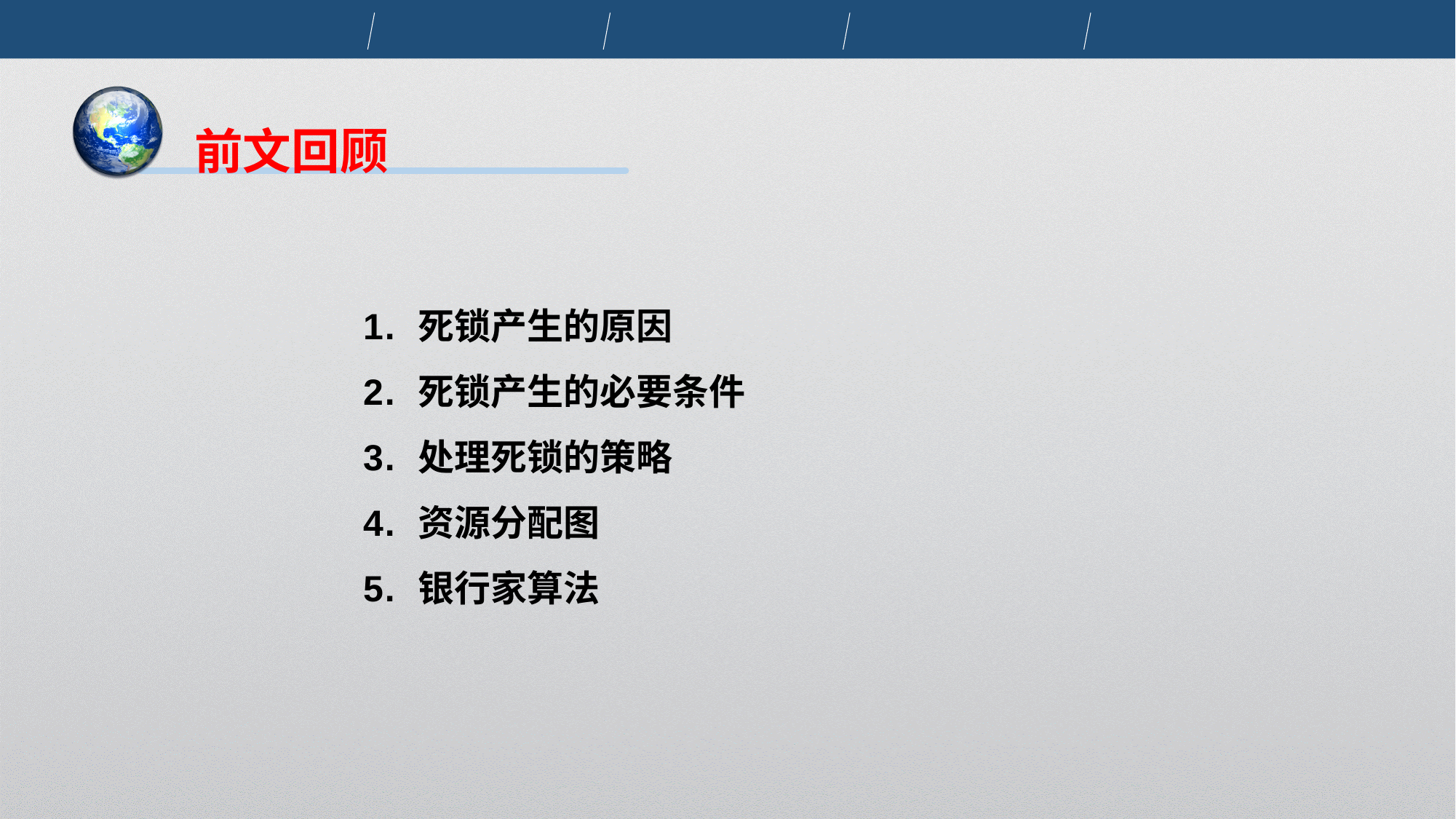

前文回顾
死锁产生的原因
死锁产生的必要条件
处理死锁的策略
资源分配图
银行家算法